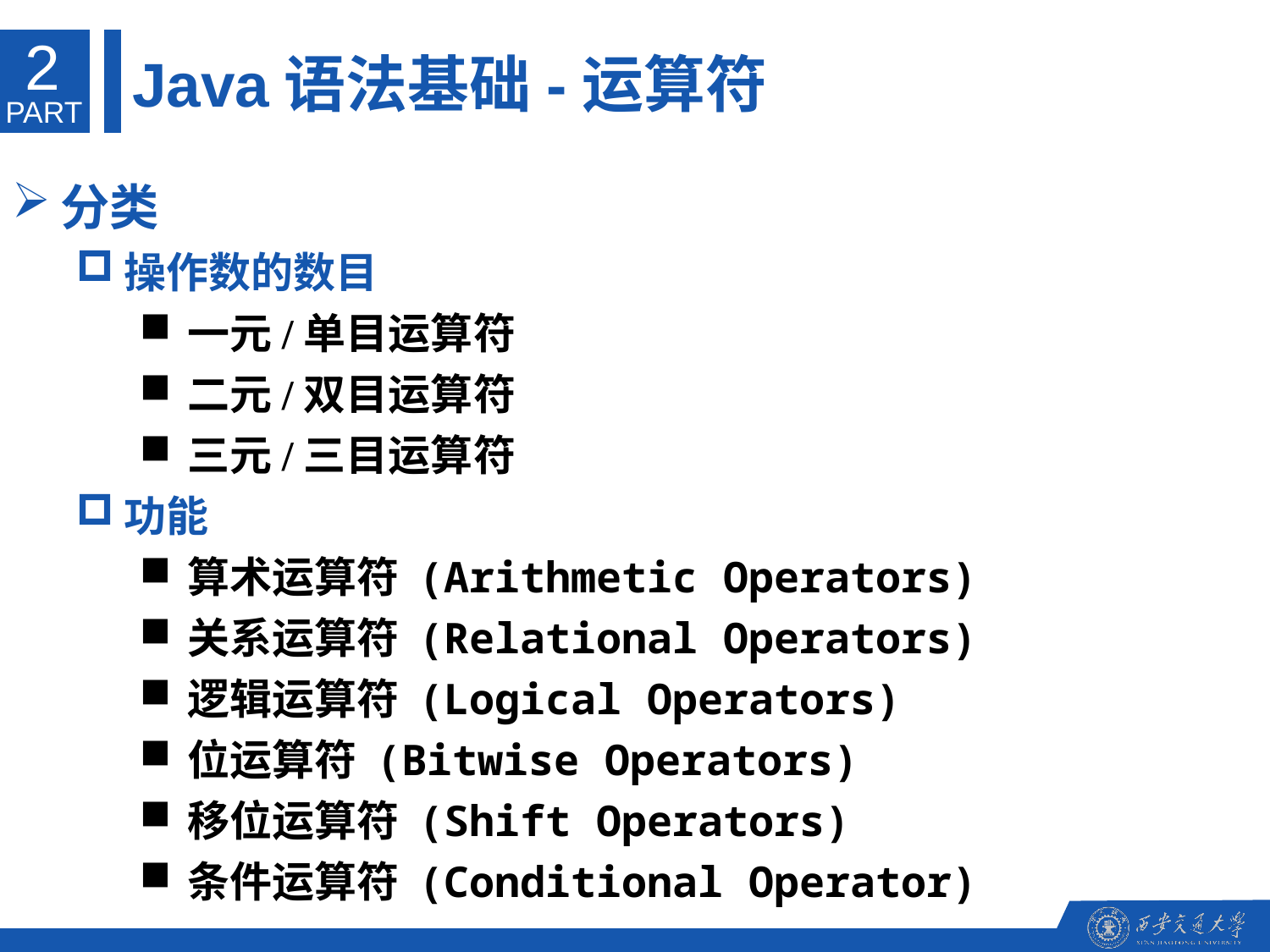

2
Java语法基础-运算符

PART
分类
操作数的数目
一元/单目运算符
二元/双目运算符
三元/三目运算符
功能
算术运算符 (Arithmetic Operators)
关系运算符 (Relational Operators)
逻辑运算符 (Logical Operators)
位运算符 (Bitwise Operators)
移位运算符 (Shift Operators)
条件运算符 (Conditional Operator)